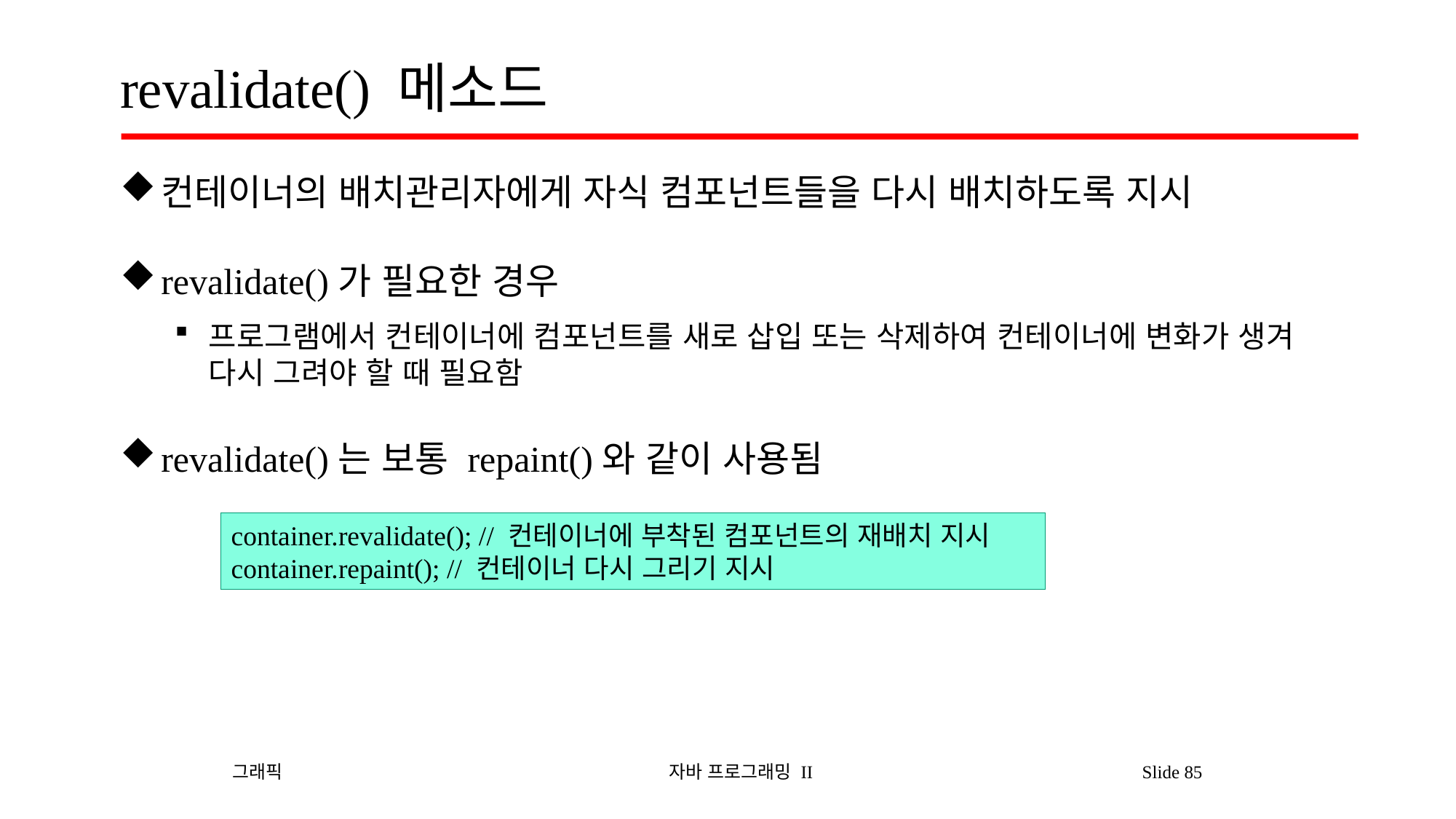

# revalidate() 메소드
컨테이너의 배치관리자에게 자식 컴포넌트들을 다시 배치하도록 지시
revalidate()가 필요한 경우
프로그램에서 컨테이너에 컴포넌트를 새로 삽입 또는 삭제하여 컨테이너에 변화가 생겨 다시 그려야 할 때 필요함
revalidate()는 보통 repaint()와 같이 사용됨

container.revalidate(); // 컨테이너에 부착된 컴포넌트의 재배치 지시
container.repaint(); // 컨테이너 다시 그리기 지시